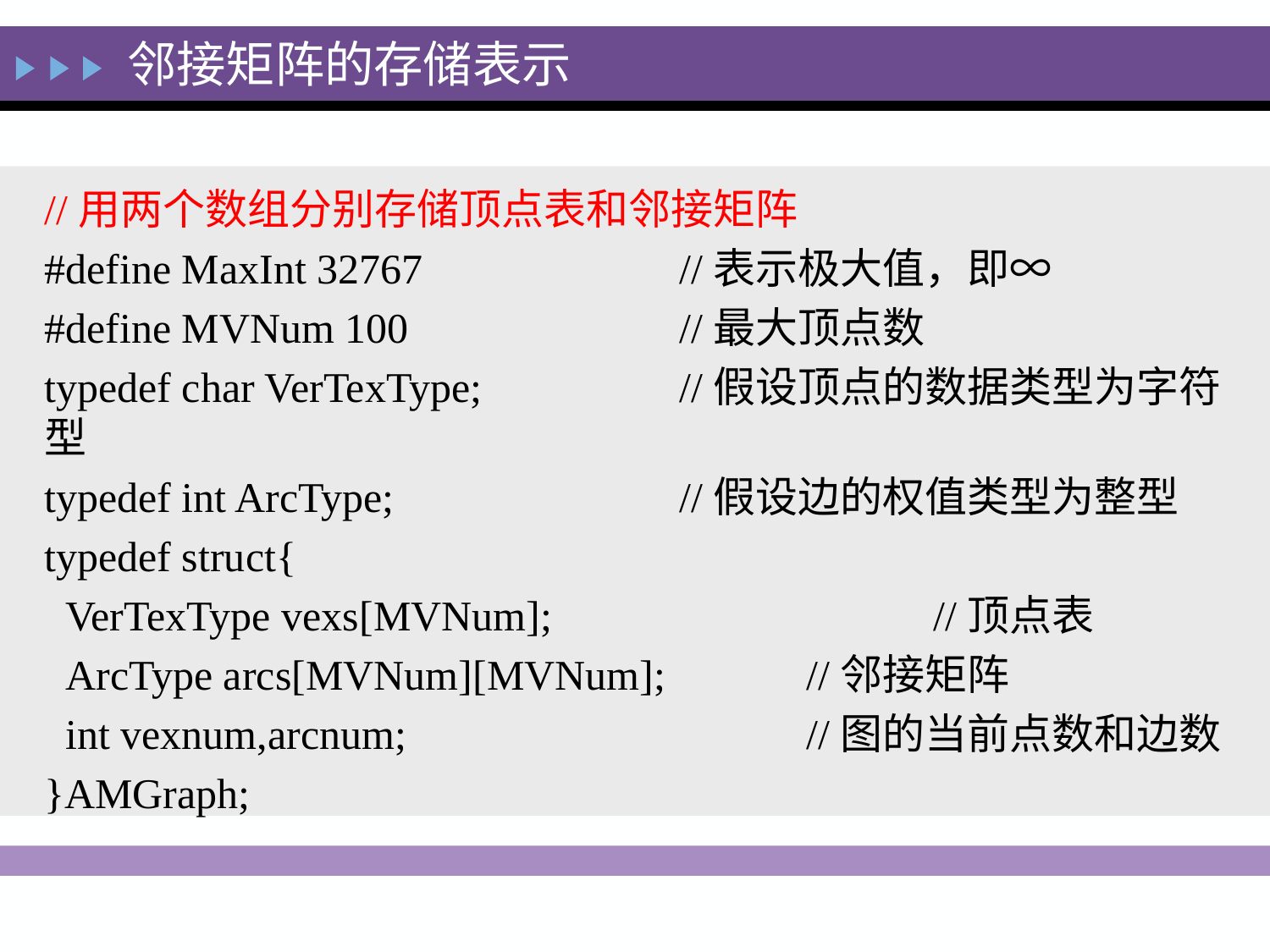

邻接矩阵的存储表示

//用两个数组分别存储顶点表和邻接矩阵
#define MaxInt 32767                    	//表示极大值，即∞
#define MVNum 100                       	//最大顶点数
typedef char VerTexType;              	//假设顶点的数据类型为字符型
typedef int ArcType;                  	//假设边的权值类型为整型
typedef struct{
  VerTexType vexs[MVNum];            		//顶点表
  ArcType arcs[MVNum][MVNum];      	//邻接矩阵
  int vexnum,arcnum;                		//图的当前点数和边数
}AMGraph;